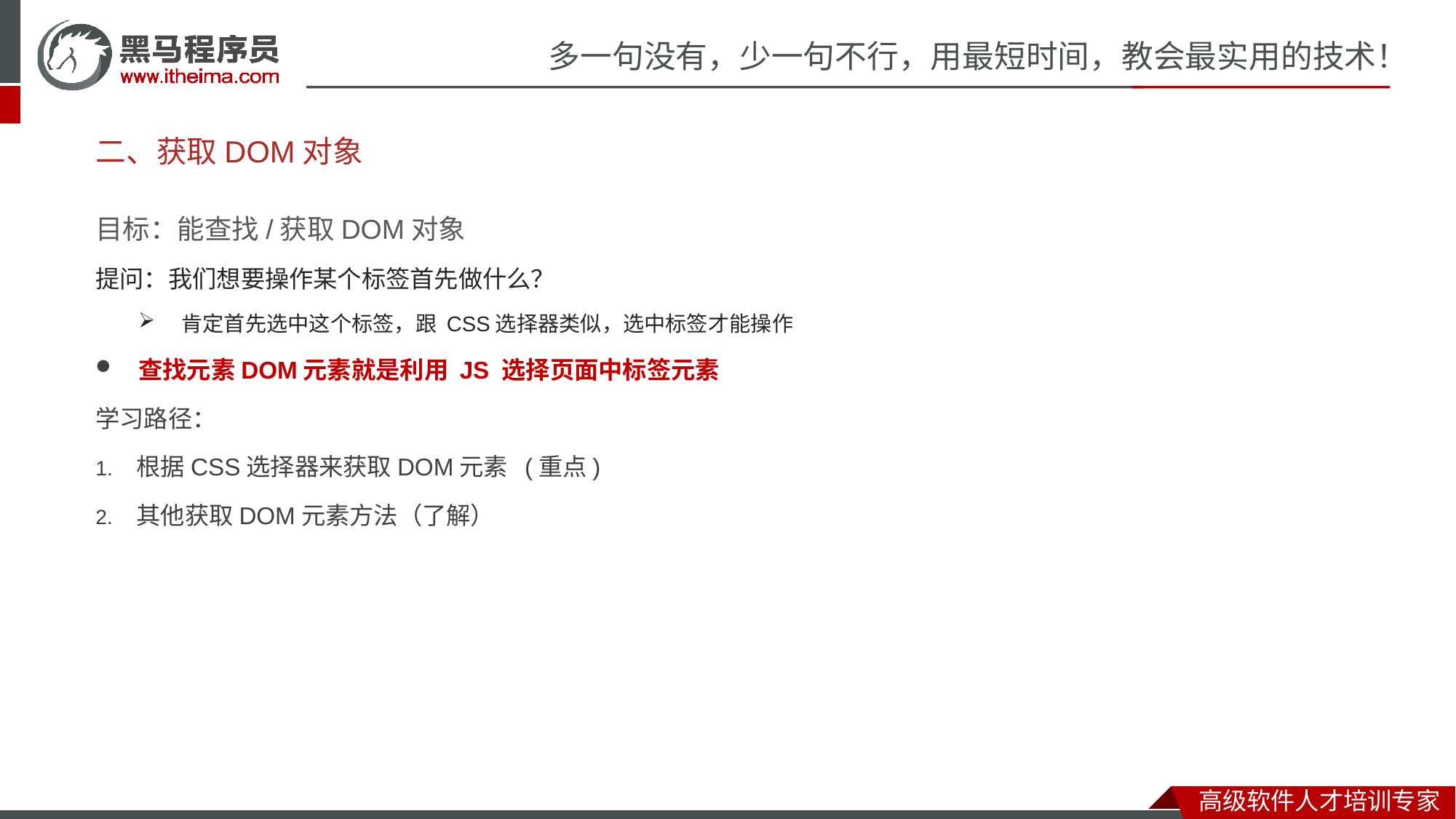

# 二、获取DOM对象
目标：能查找/获取DOM对象
提问：我们想要操作某个标签首先做什么？
肯定首先选中这个标签，跟 CSS选择器类似，选中标签才能操作
查找元素DOM元素就是利用 JS 选择页面中标签元素
学习路径：
根据CSS选择器来获取DOM元素  (重点)
其他获取DOM元素方法（了解）